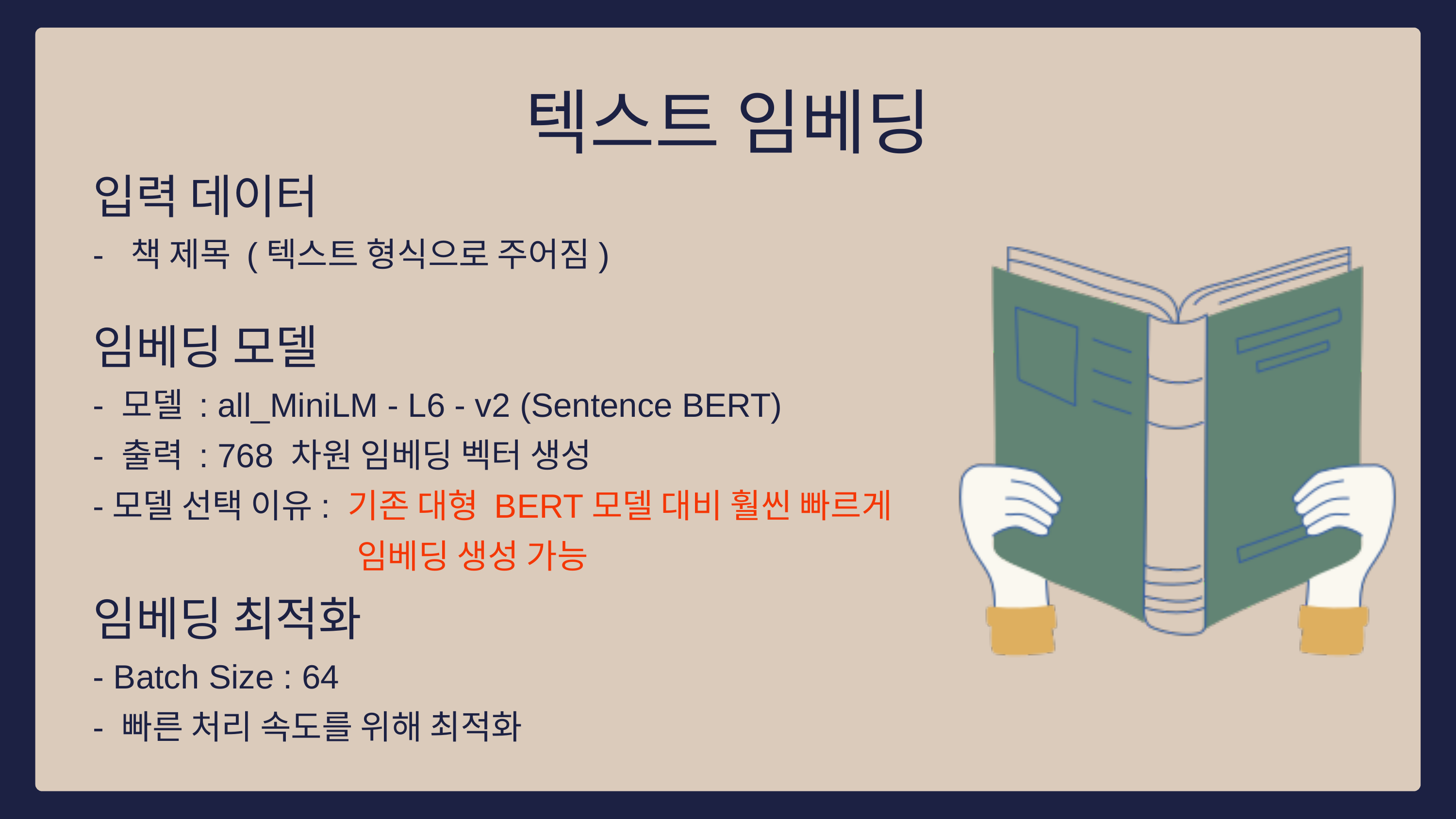

텍스트 임베딩
입력 데이터
-  책 제목 (텍스트 형식으로 주어짐)

임베딩 모델
- 모델 : all_MiniLM - L6 - v2 (Sentence BERT)
- 출력 : 768 차원 임베딩 벡터 생성
-모델 선택 이유: 기존 대형 BERT모델 대비 훨씬 빠르게
                                  임베딩 생성 가능
임베딩 최적화
- Batch Size : 64
- 빠른 처리 속도를 위해 최적화